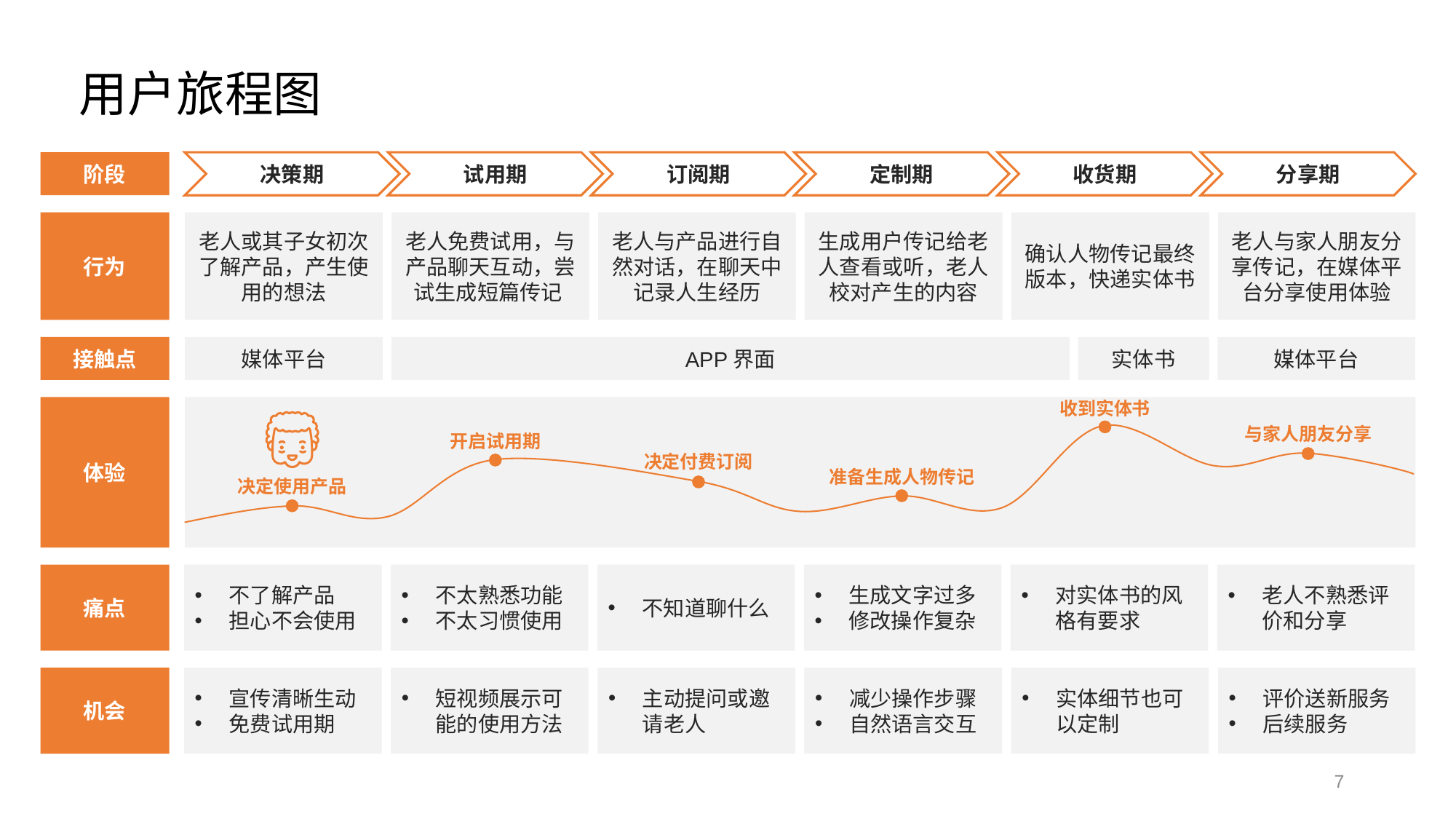

用户旅程图
阶段
决策期
试用期
订阅期
定制期
收货期
分享期
行为
老人或其子女初次了解产品，产生使用的想法
老人免费试用，与产品聊天互动，尝试生成短篇传记
老人与产品进行自然对话，在聊天中记录人生经历
生成用户传记给老人查看或听，老人校对产生的内容
确认人物传记最终版本，快递实体书
老人与家人朋友分享传记，在媒体平台分享使用体验
接触点
媒体平台
APP界面
实体书
媒体平台
收到实体书
体验

与家人朋友分享

开启试用期

决定付费订阅

准备生成人物传记
决定使用产品

痛点
不了解产品
担心不会使用
不太熟悉功能
不太习惯使用
不知道聊什么
生成文字过多
修改操作复杂
对实体书的风格有要求
老人不熟悉评价和分享
机会
宣传清晰生动
免费试用期
短视频展示可能的使用方法
主动提问或邀请老人
减少操作步骤
自然语言交互
实体细节也可以定制
评价送新服务
后续服务
7